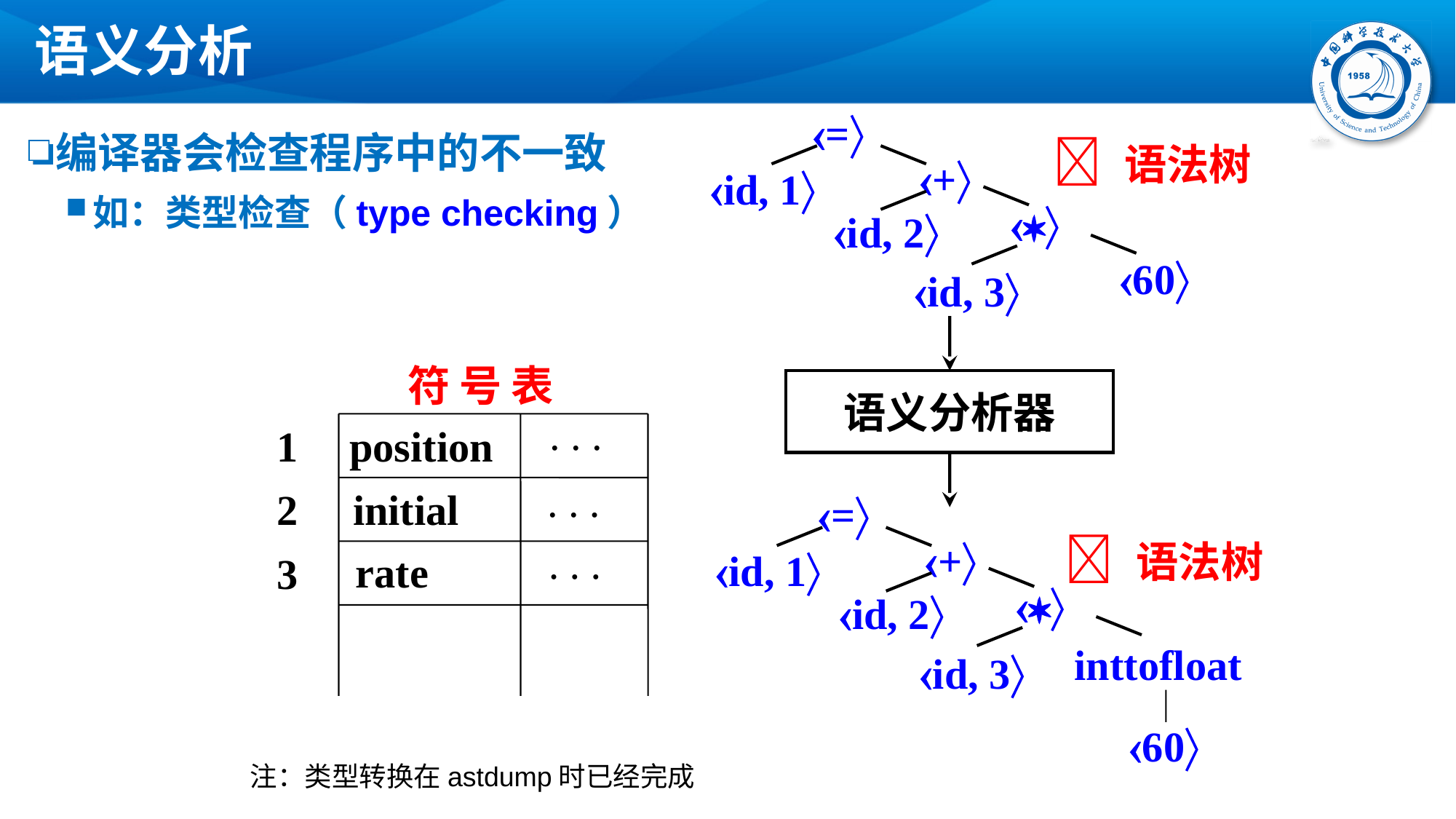

# 语义分析
〈=〉

〈+〉
〈id, 1〉

〈∗〉
〈id, 2〉

〈60〉
〈id, 3〉

语义分析器

〈=〉

〈+〉
〈id, 1〉

〈∗〉
〈id, 2〉

inttofloat
〈id, 3〉

〈60〉
← 语法树
编译器会检查程序中的不一致
如：类型检查（type checking）

符 号 表
. . .
1

position

. . .
2

initial
. . .
rate
3

← 语法树
注：类型转换在astdump时已经完成